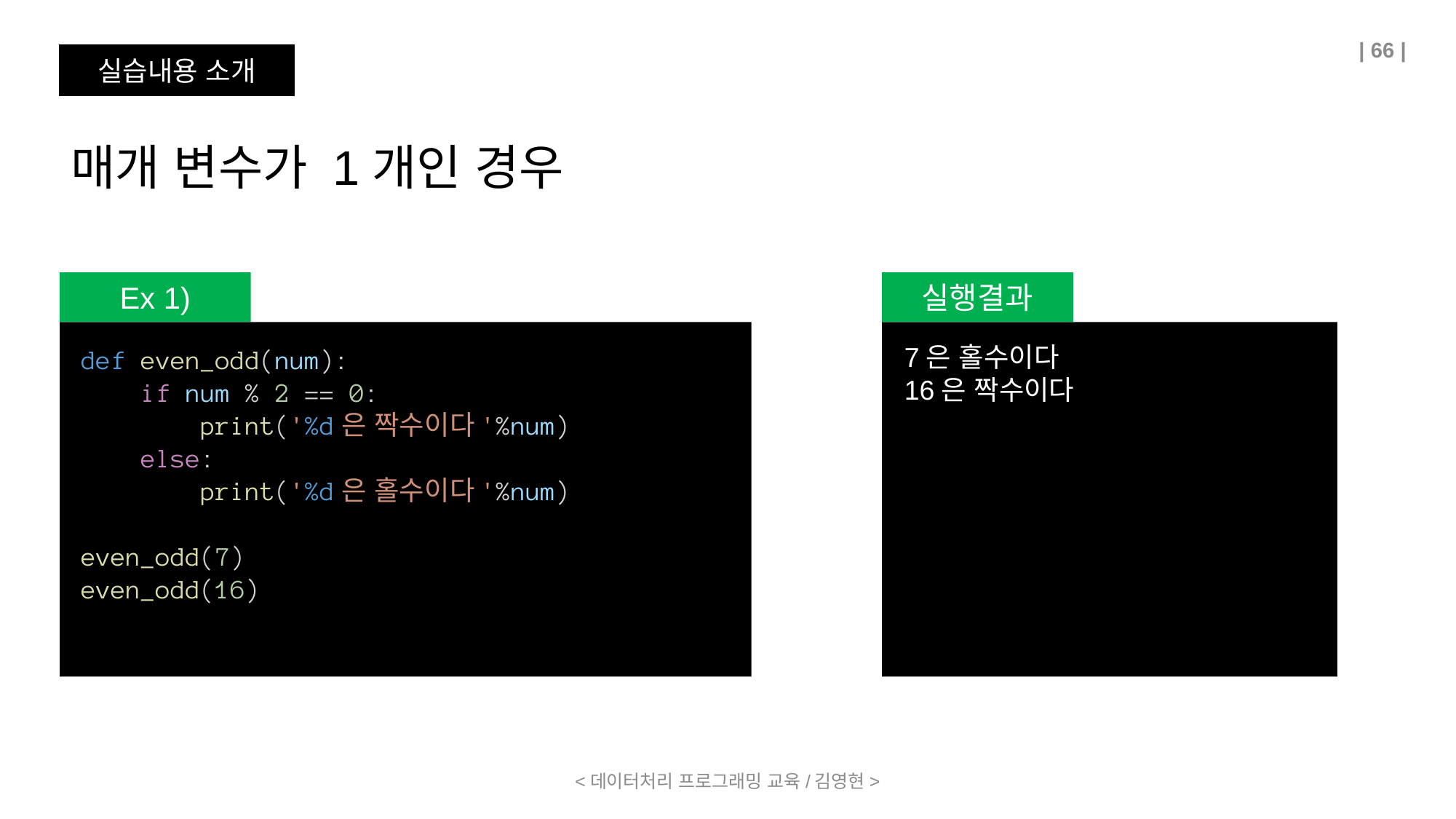

| 66 |
실습내용 소개
매개 변수가 1개인 경우
Ex 1)
실행결과

7은 홀수이다
16은 짝수이다
def even_odd(num):
    if num % 2 == 0:
        print('%d은 짝수이다'%num)
    else:
        print('%d은 홀수이다'%num)
even_odd(7)
even_odd(16)
<데이터처리 프로그래밍 교육/김영현>